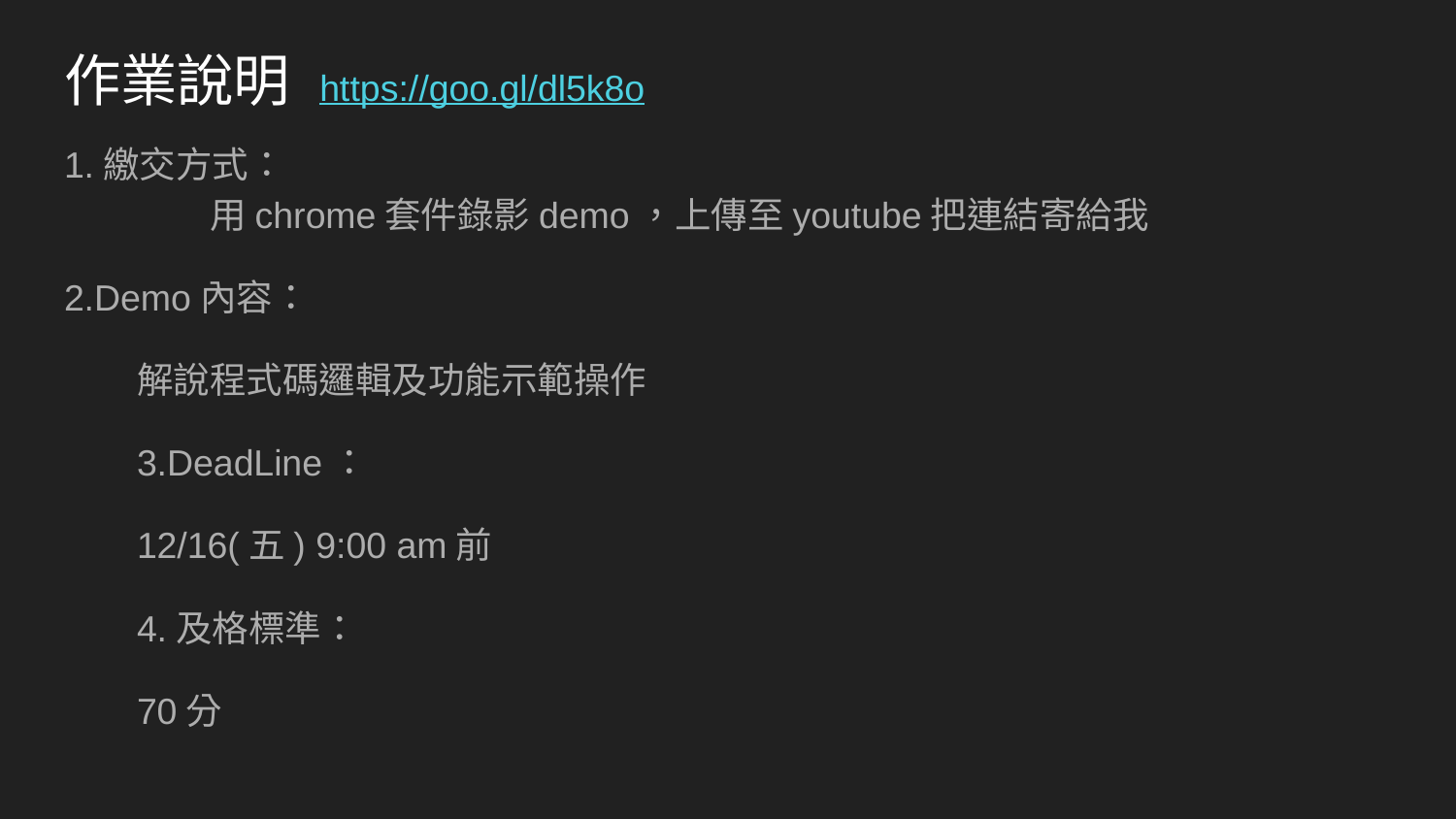

# 作業說明 https://goo.gl/dl5k8o
1.繳交方式：
	用chrome套件錄影demo，上傳至youtube把連結寄給我
2.Demo內容：
解說程式碼邏輯及功能示範操作
3.DeadLine：
12/16(五) 9:00 am前
4.及格標準：
70分